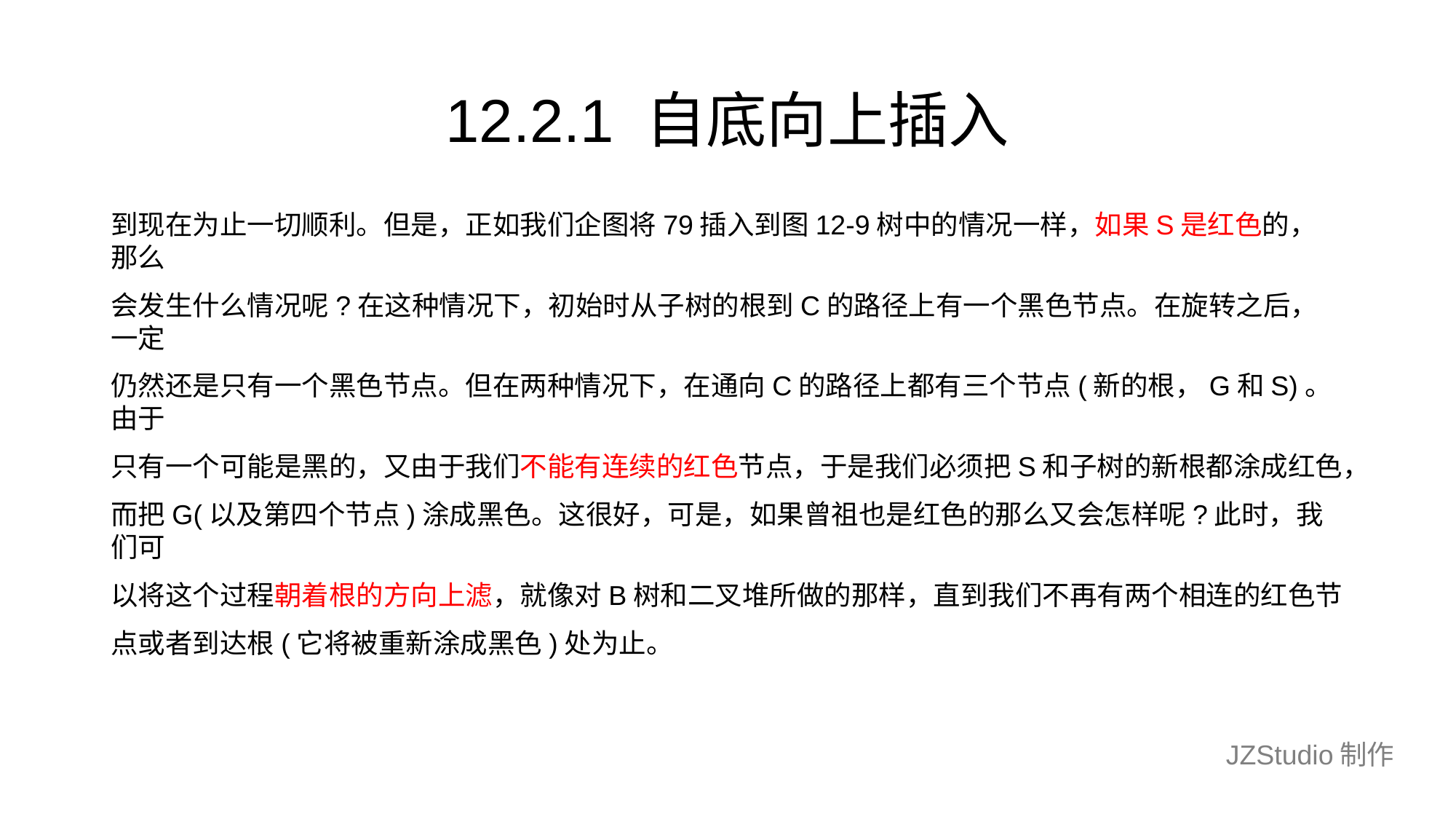

# 12.2.1 自底向上插入
到现在为止一切顺利。但是，正如我们企图将79插入到图12-9树中的情况一样，如果S是红色的，那么
会发生什么情况呢?在这种情况下，初始时从子树的根到C的路径上有一个黑色节点。在旋转之后，一定
仍然还是只有一个黑色节点。但在两种情况下，在通向C的路径上都有三个节点(新的根，G和S)。由于
只有一个可能是黑的，又由于我们不能有连续的红色节点，于是我们必须把S和子树的新根都涂成红色，
而把G(以及第四个节点)涂成黑色。这很好，可是，如果曾祖也是红色的那么又会怎样呢?此时，我们可
以将这个过程朝着根的方向上滤，就像对B树和二叉堆所做的那样，直到我们不再有两个相连的红色节
点或者到达根(它将被重新涂成黑色)处为止。